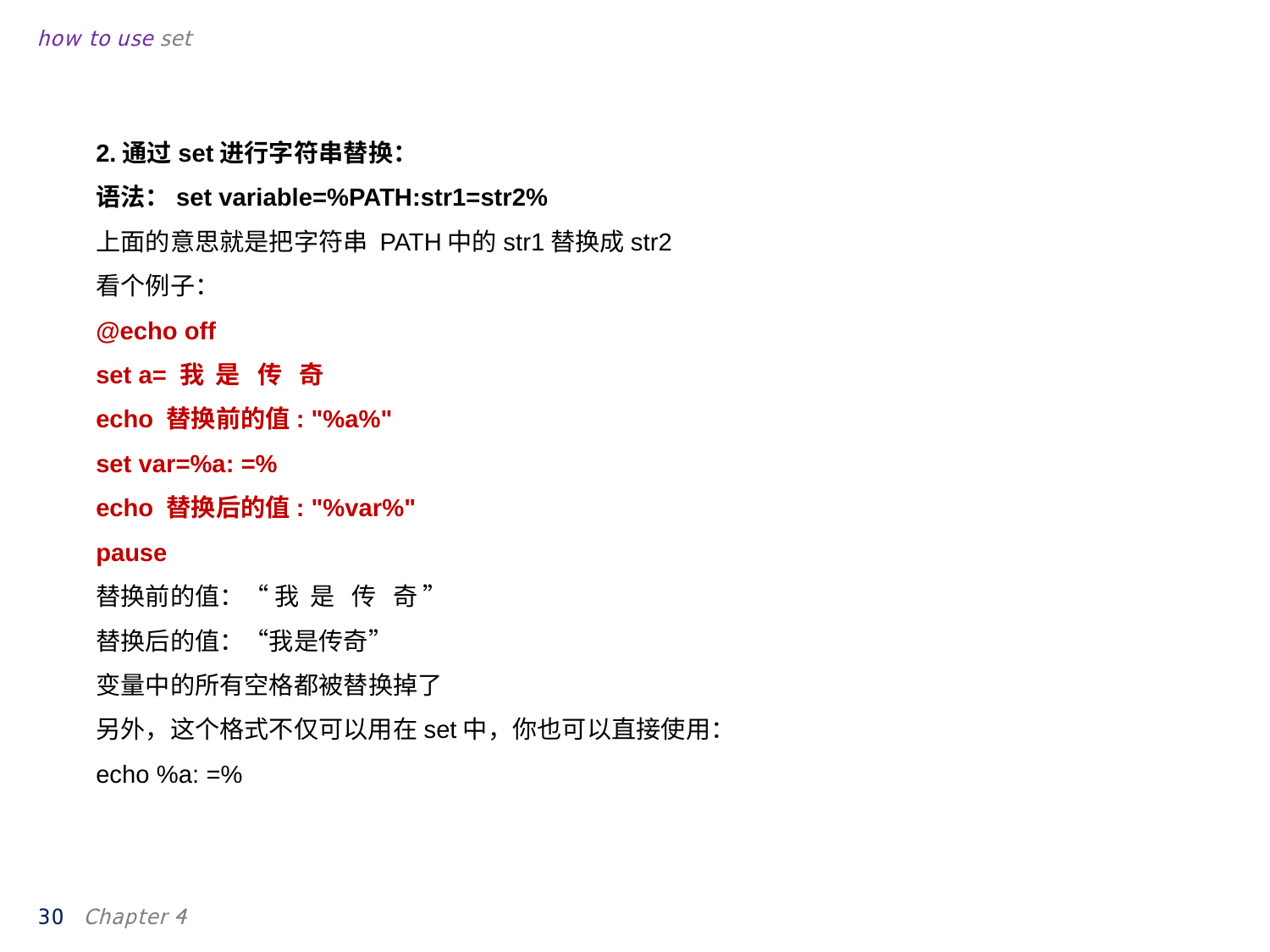

how to use set
2.通过set进行字符串替换：
语法：set variable=%PATH:str1=str2%
上面的意思就是把字符串 PATH中的str1替换成str2
看个例子：
@echo off
set a= 我  是   传   奇
echo 替换前的值: "%a%"
set var=%a: =%
echo 替换后的值: "%var%"
pause
替换前的值：“ 我  是   传   奇 ”
替换后的值：“我是传奇”
变量中的所有空格都被替换掉了
另外，这个格式不仅可以用在set中，你也可以直接使用：
echo %a: =%
30   Chapter 4